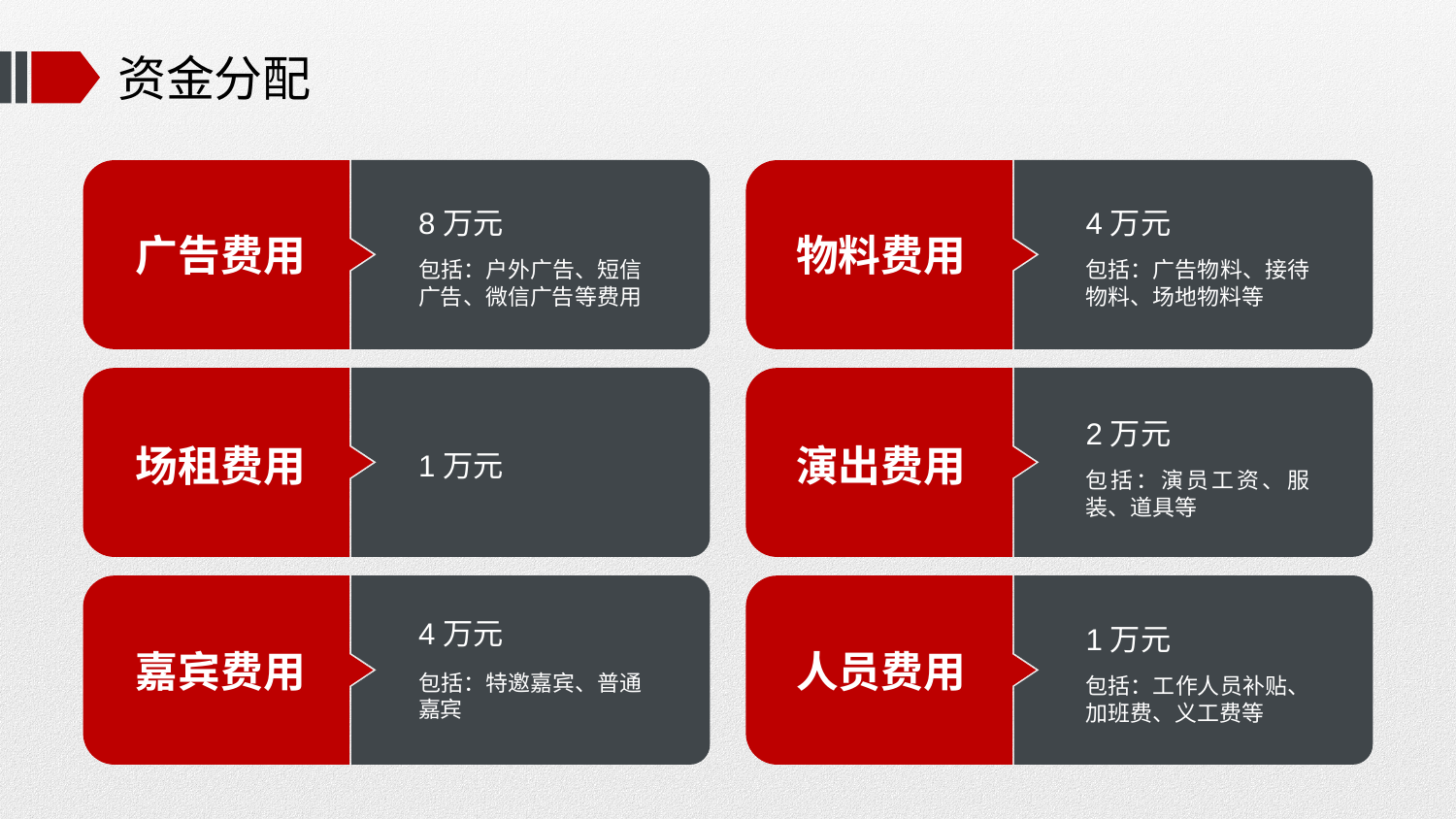

# 资金分配

8万元
广告费用
包括：户外广告、短信广告、微信广告等费用

4万元
物料费用
包括：广告物料、接待物料、场地物料等

场租费用
1万元

2万元
演出费用
包括：演员工资、服装、道具等

4万元
嘉宾费用
包括：特邀嘉宾、普通嘉宾

1万元
人员费用
包括：工作人员补贴、加班费、义工费等
浏览更多搜索：COOLLA       技术支持、合作、定制PPT联系QQ:34865632